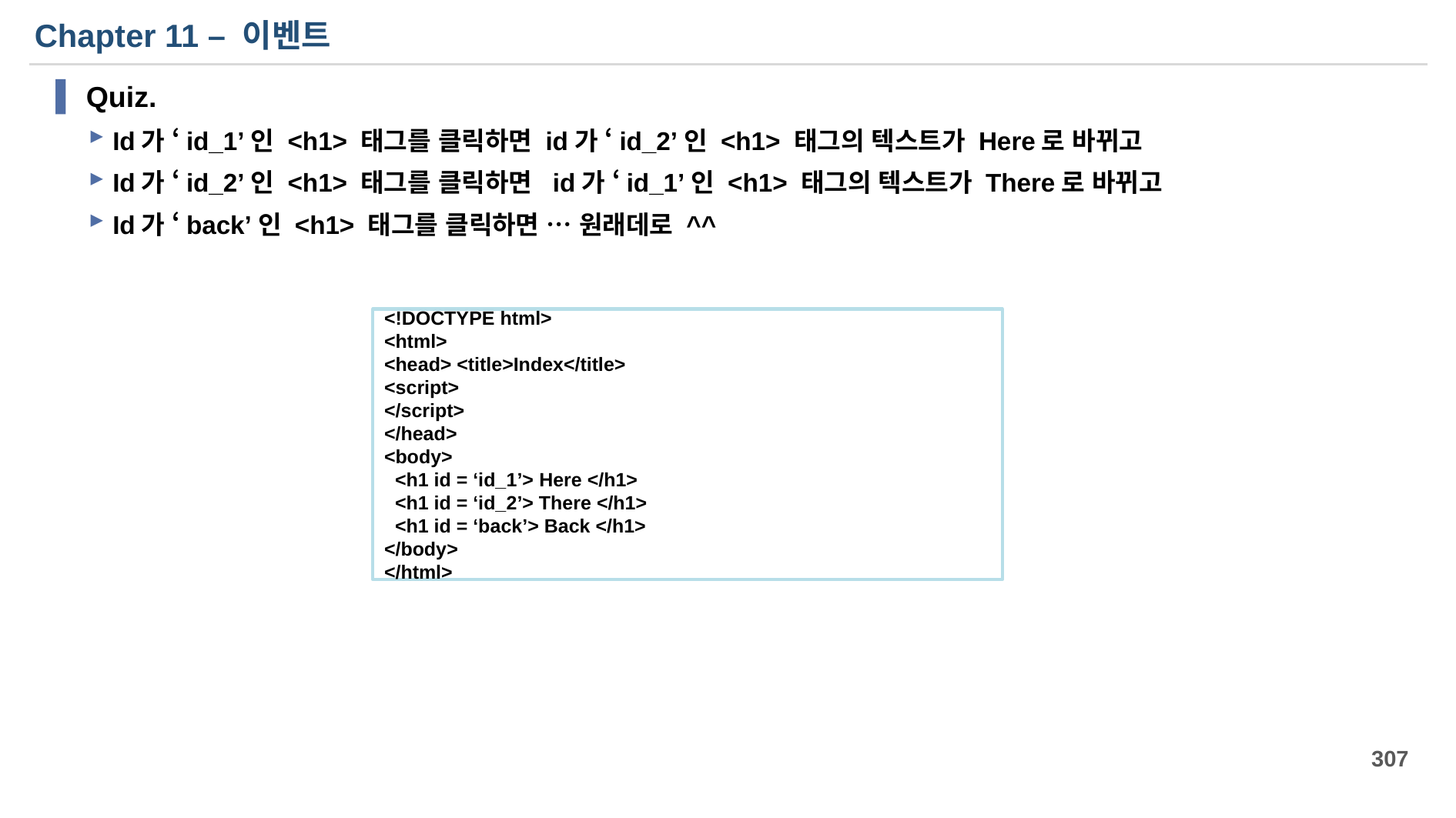

# Chapter 11 – 이벤트
Quiz.
Id가 ‘id_1’인 <h1> 태그를 클릭하면 id가 ‘id_2’인 <h1> 태그의 텍스트가 Here로 바뀌고
Id가 ‘id_2’인 <h1> 태그를 클릭하면  id가 ‘id_1’인 <h1> 태그의 텍스트가 There로 바뀌고
Id가 ‘back’인 <h1> 태그를 클릭하면 … 원래데로 ^^

<!DOCTYPE html>
<html>
<head> <title>Index</title>
<script>
</script>
</head>
<body>
  <h1 id = ‘id_1’> Here </h1>
  <h1 id = ‘id_2’> There </h1>
  <h1 id = ‘back’> Back </h1>
</body>
</html>
307